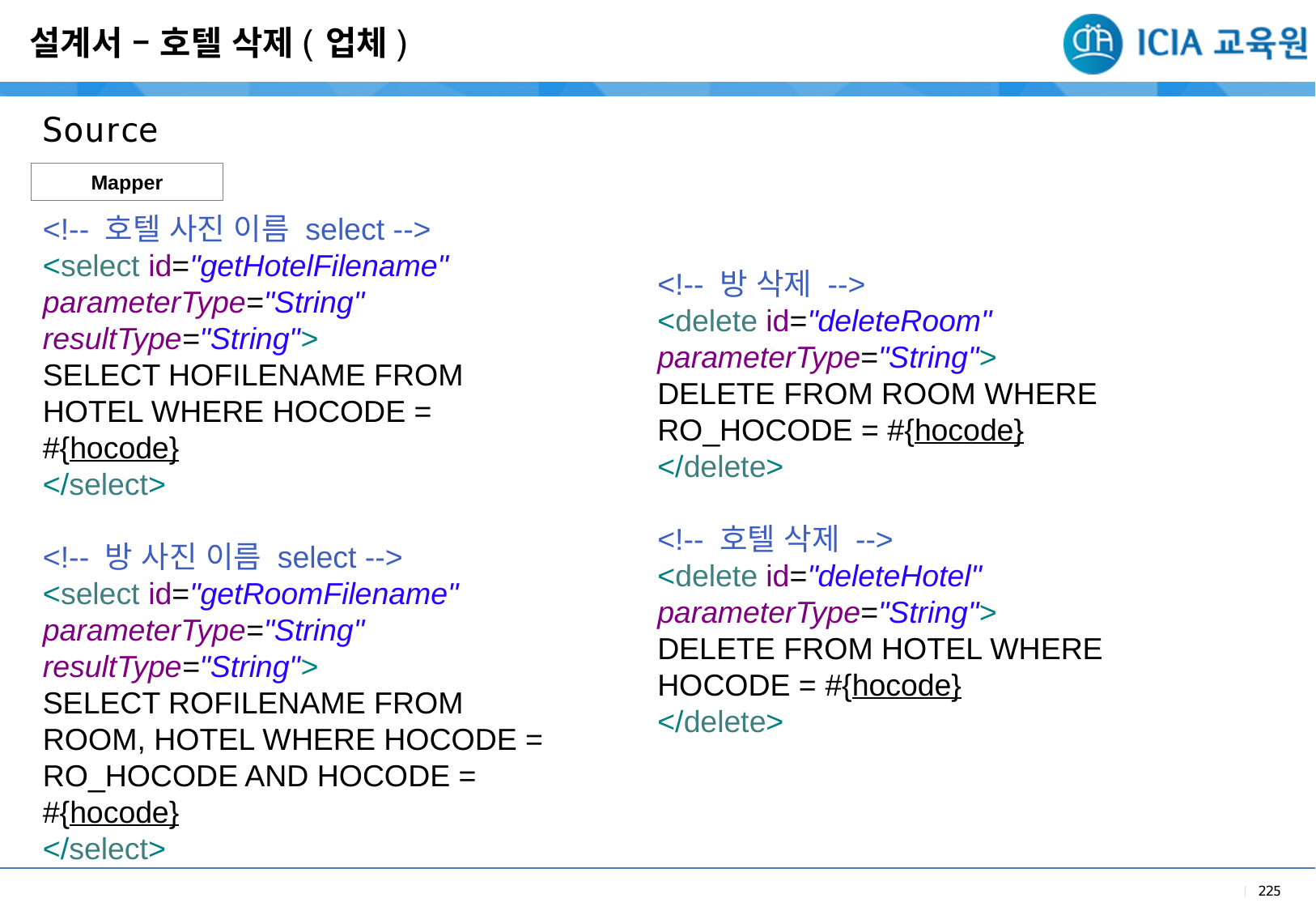

설계서 – 호텔 삭제(업체)
Source
Mapper
<!-- 호텔 사진 이름 select -->
<select id="getHotelFilename" parameterType="String" resultType="String">
SELECT HOFILENAME FROM HOTEL WHERE HOCODE = #{hocode}
</select>

<!-- 방 사진 이름 select -->
<select id="getRoomFilename" parameterType="String" resultType="String">
SELECT ROFILENAME FROM ROOM, HOTEL WHERE HOCODE = RO_HOCODE AND HOCODE = #{hocode}
</select>
<!-- 방 삭제 -->
<delete id="deleteRoom" parameterType="String">
DELETE FROM ROOM WHERE
RO_HOCODE = #{hocode}
</delete>

<!-- 호텔 삭제 -->
<delete id="deleteHotel" parameterType="String">
DELETE FROM HOTEL WHERE
HOCODE = #{hocode}
</delete>